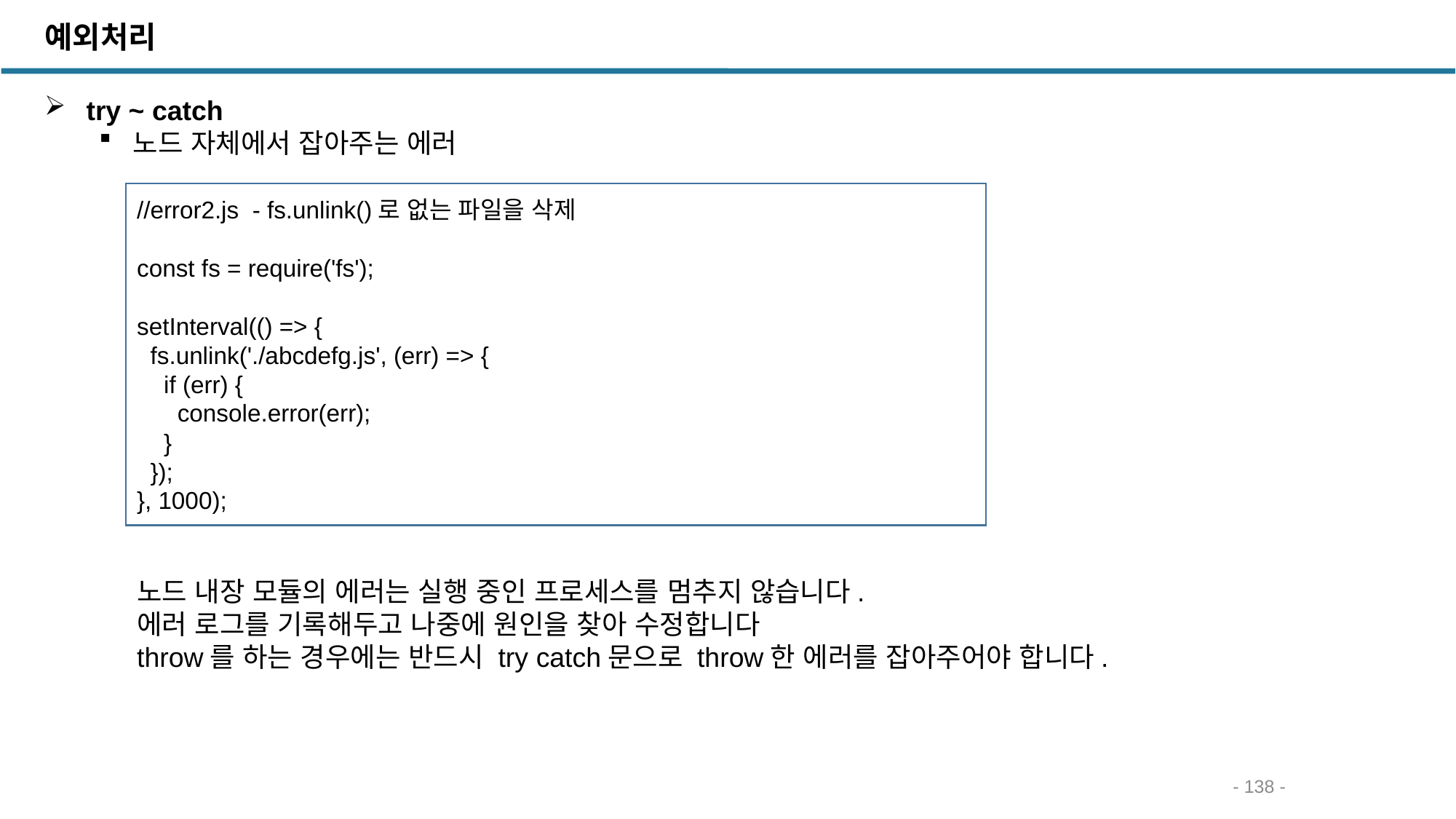

예외처리
 try ~ catch
노드 자체에서 잡아주는 에러
//error2.js  - fs.unlink()로 없는 파일을 삭제

const fs = require('fs');

setInterval(() => {
  fs.unlink('./abcdefg.js', (err) => {
    if (err) {
      console.error(err);
    }
  });
}, 1000);
노드 내장 모듈의 에러는 실행 중인 프로세스를 멈추지 않습니다.
에러 로그를 기록해두고 나중에 원인을 찾아 수정합니다
throw를 하는 경우에는 반드시 try catch문으로 throw한 에러를 잡아주어야 합니다.
- 138 -